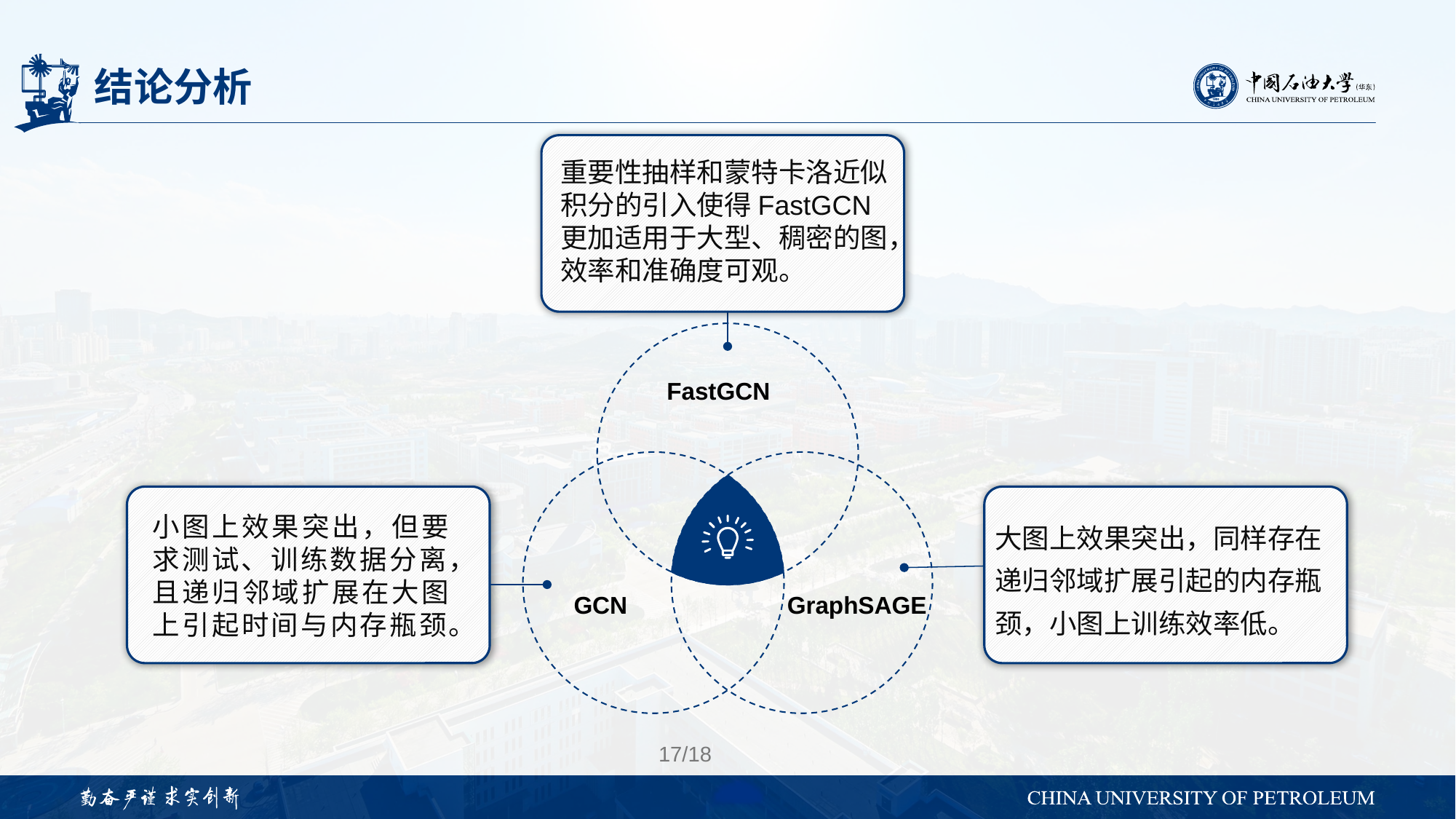

# 结论分析

重要性抽样和蒙特卡洛近似积分的引入使得FastGCN更加适用于大型、稠密的图，效率和准确度可观。

FastGCN

小图上效果突出，但要求测试、训练数据分离，且递归邻域扩展在大图上引起时间与内存瓶颈。
大图上效果突出，同样存在递归邻域扩展引起的内存瓶颈，小图上训练效率低。
GCN
GraphSAGE
17/18